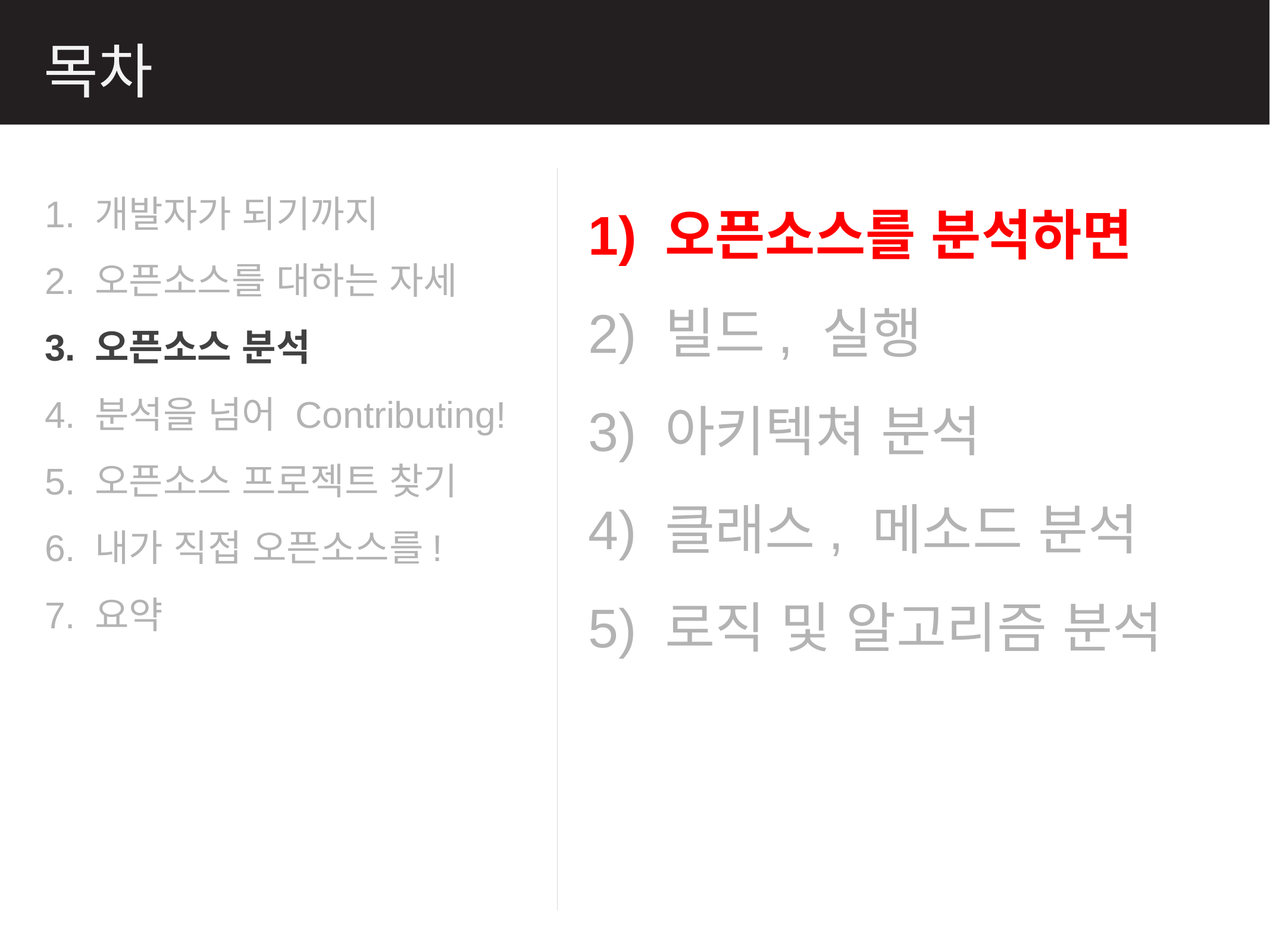

목차
1. 개발자가 되기까지
2. 오픈소스를 대하는 자세
3. 오픈소스 분석
4. 분석을 넘어 Contributing!
5. 오픈소스 프로젝트 찾기
6. 내가 직접 오픈소스를!
7. 요약
1) 오픈소스를 분석하면
2) 빌드, 실행
3) 아키텍쳐 분석
4) 클래스, 메소드 분석
5) 로직 및 알고리즘 분석